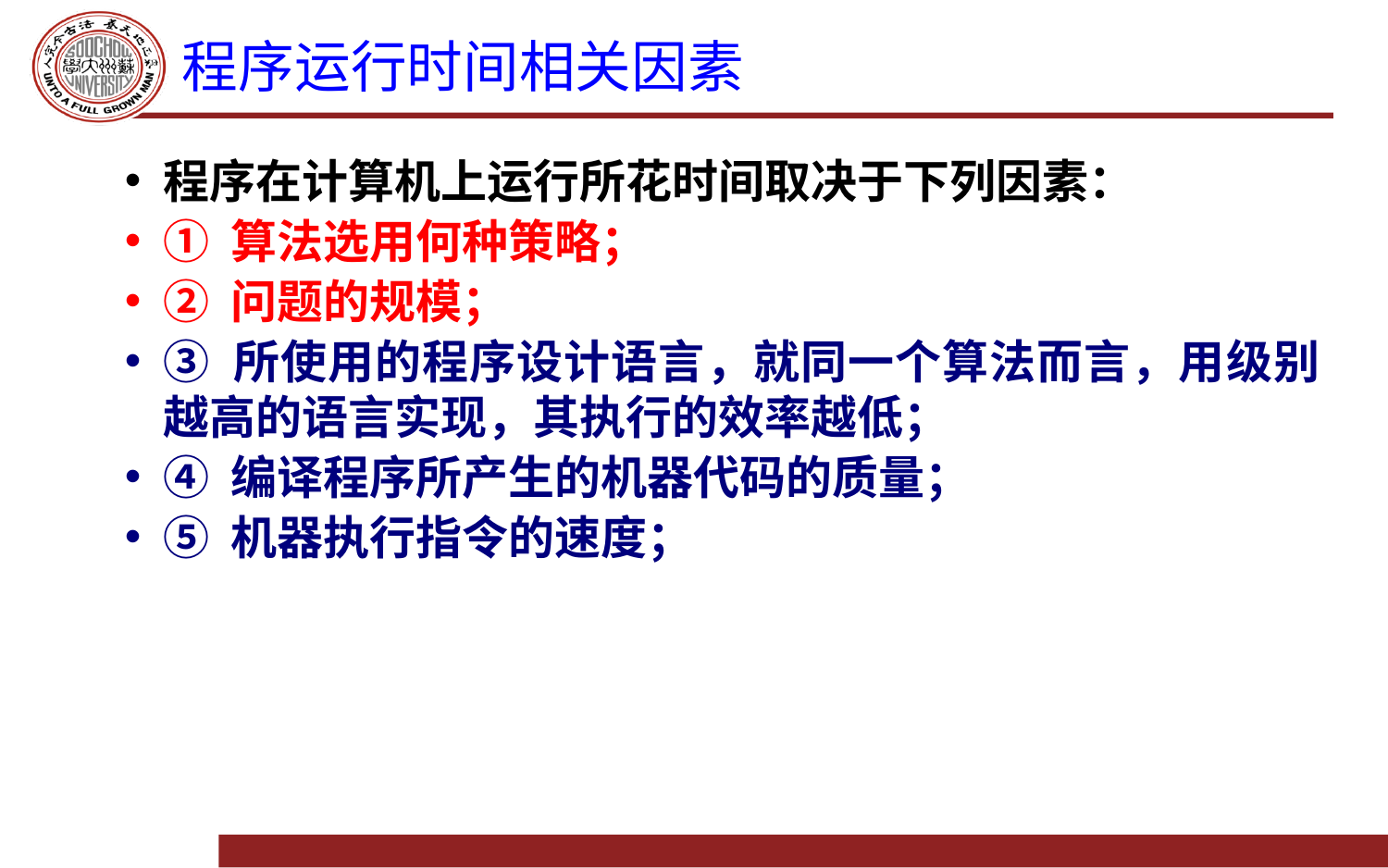

# 程序运行时间相关因素
程序在计算机上运行所花时间取决于下列因素：
① 算法选用何种策略；
② 问题的规模；
③ 所使用的程序设计语言，就同一个算法而言，用级别越高的语言实现，其执行的效率越低；
④ 编译程序所产生的机器代码的质量；
⑤ 机器执行指令的速度；